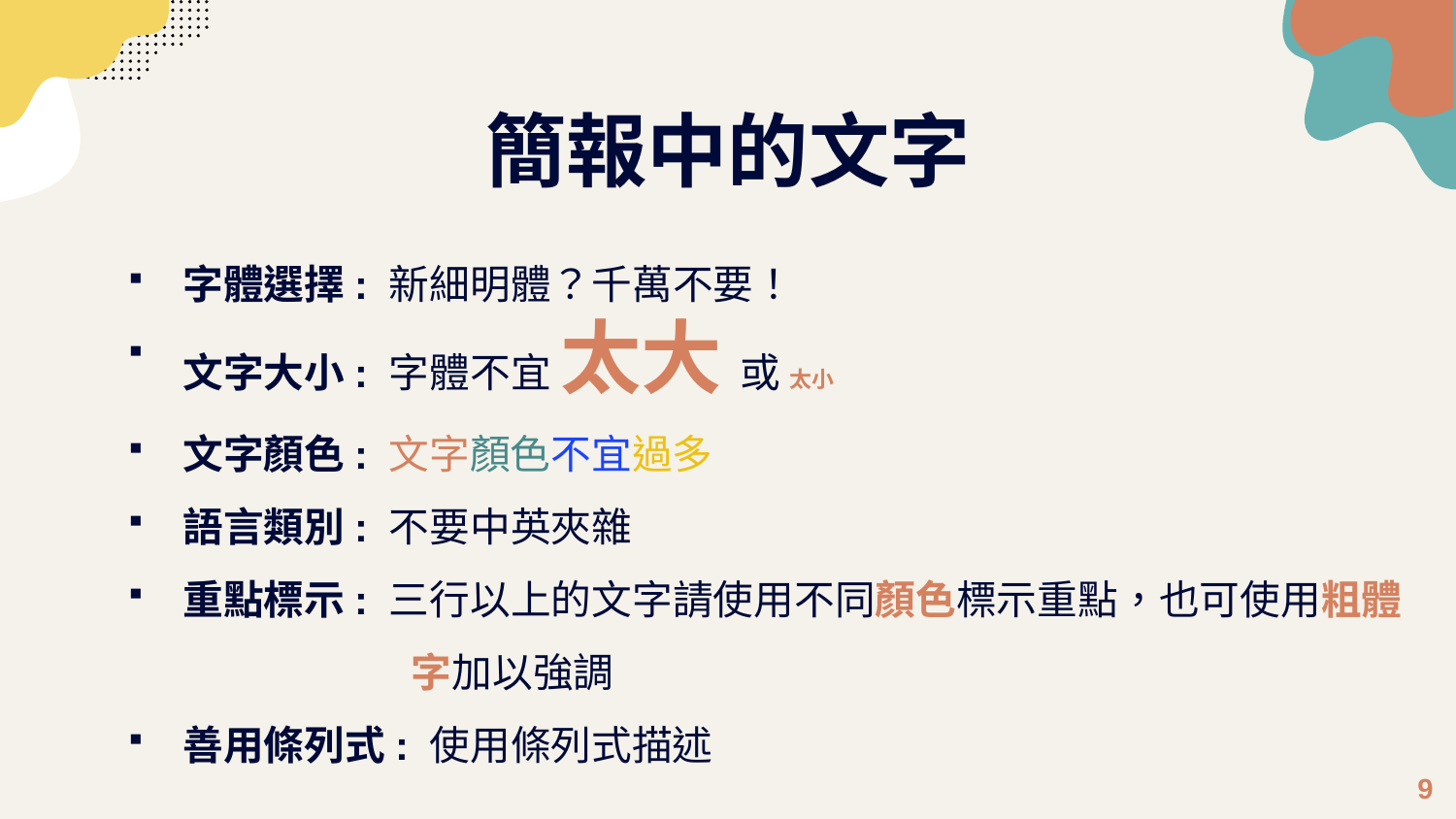

# 簡報中的文字
字體選擇: 新細明體？千萬不要！
文字大小: 字體不宜 太大 或 太小
文字顏色: 文字顏色不宜過多
語言類別: 不要中英夾雜
重點標示: 三行以上的文字請使用不同顏色標示重點，也可使用粗體	         字加以強調
善用條列式: 使用條列式描述

9